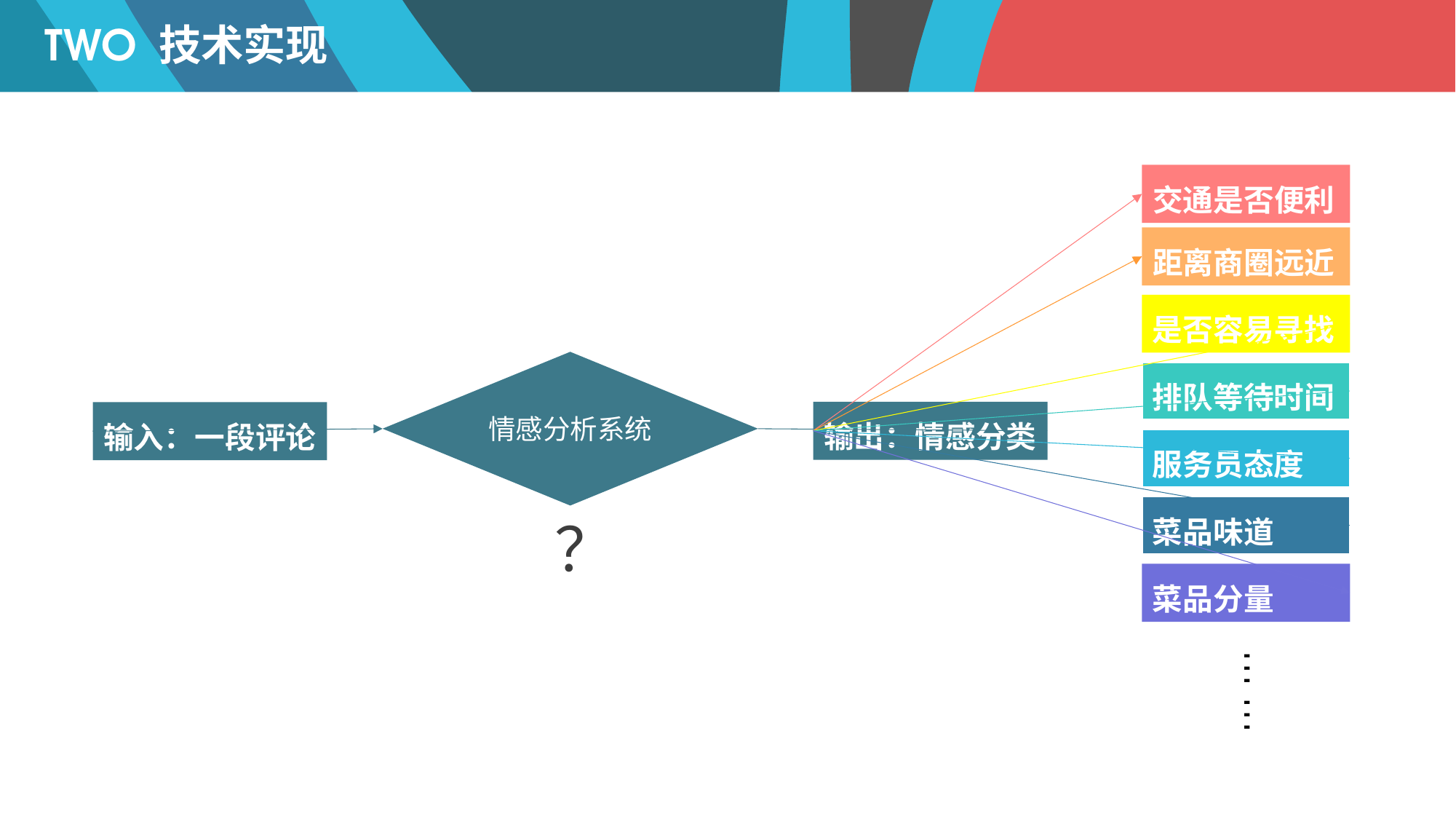

TWO 技术实现
交通是否便利
距离商圈远近
是否容易寻找
情感分析系统
排队等待时间
输出：情感分类
输入：一段评论
服务员态度
菜品味道
？
菜品分量
… …